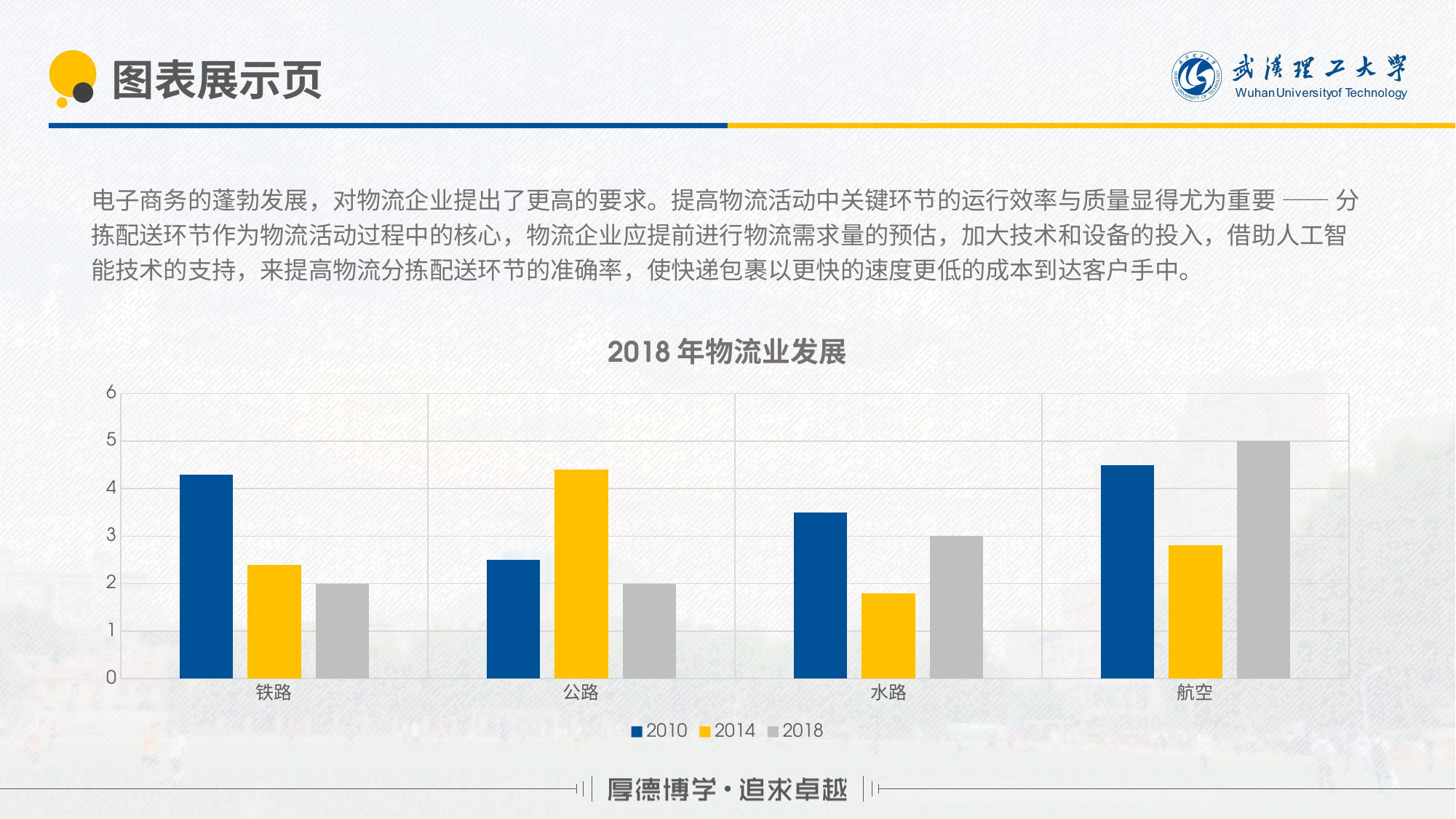

# 图表展示页
电子商务的蓬勃发展，对物流企业提出了更高的要求。提高物流活动中关键环节的运行效率与质量显得尤为重要 —— 分拣配送环节作为物流活动过程中的核心，物流企业应提前进行物流需求量的预估，加大技术和设备的投入，借助人工智能技术的支持，来提高物流分拣配送环节的准确率，使快递包裹以更快的速度更低的成本到达客户手中。

### Chart: 2018年物流业发展

| Category | 2010 | 2014 | 2018 |
|---|---|---|---|
| 铁路 | 4.3 | 2.4 | 2.0 |
| 公路 | 2.5 | 4.4 | 2.0 |
| 水路 | 3.5 | 1.8 | 3.0 |
| 航空 | 4.5 | 2.8 | 5.0 |